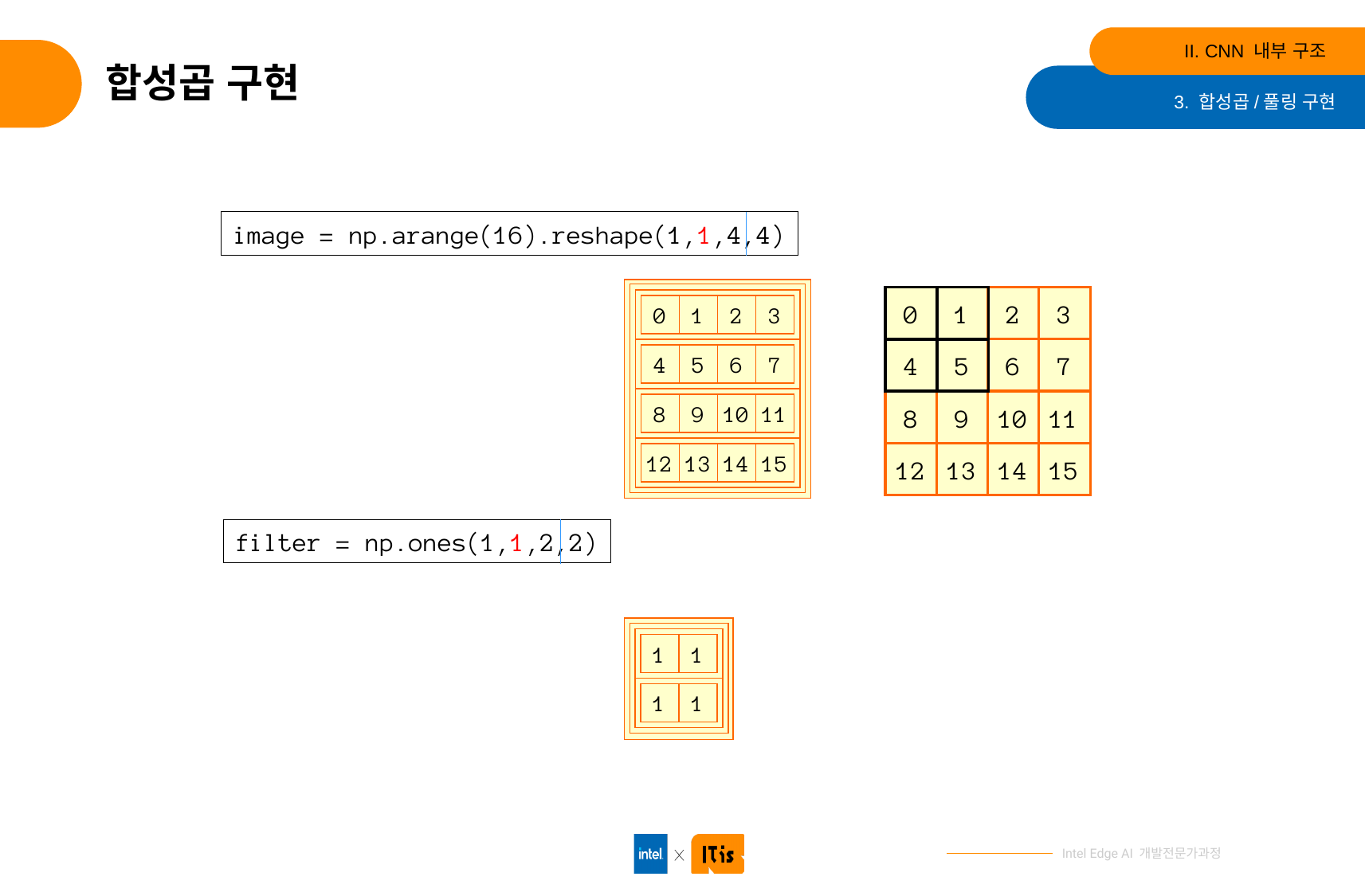

II. CNN 내부 구조
# 합성곱 구현
3. 합성곱/풀링 구현
image = np.arange(16).reshape(1,1,4,4)

0

1
2
3

0
1
2
3

4
5
6
7
4
5
6
7

8
9
10
11
8
9
10
11

12
13
14
15
12
13
14
15
filter = np.ones(1,1,2,2)

1
1

1
1